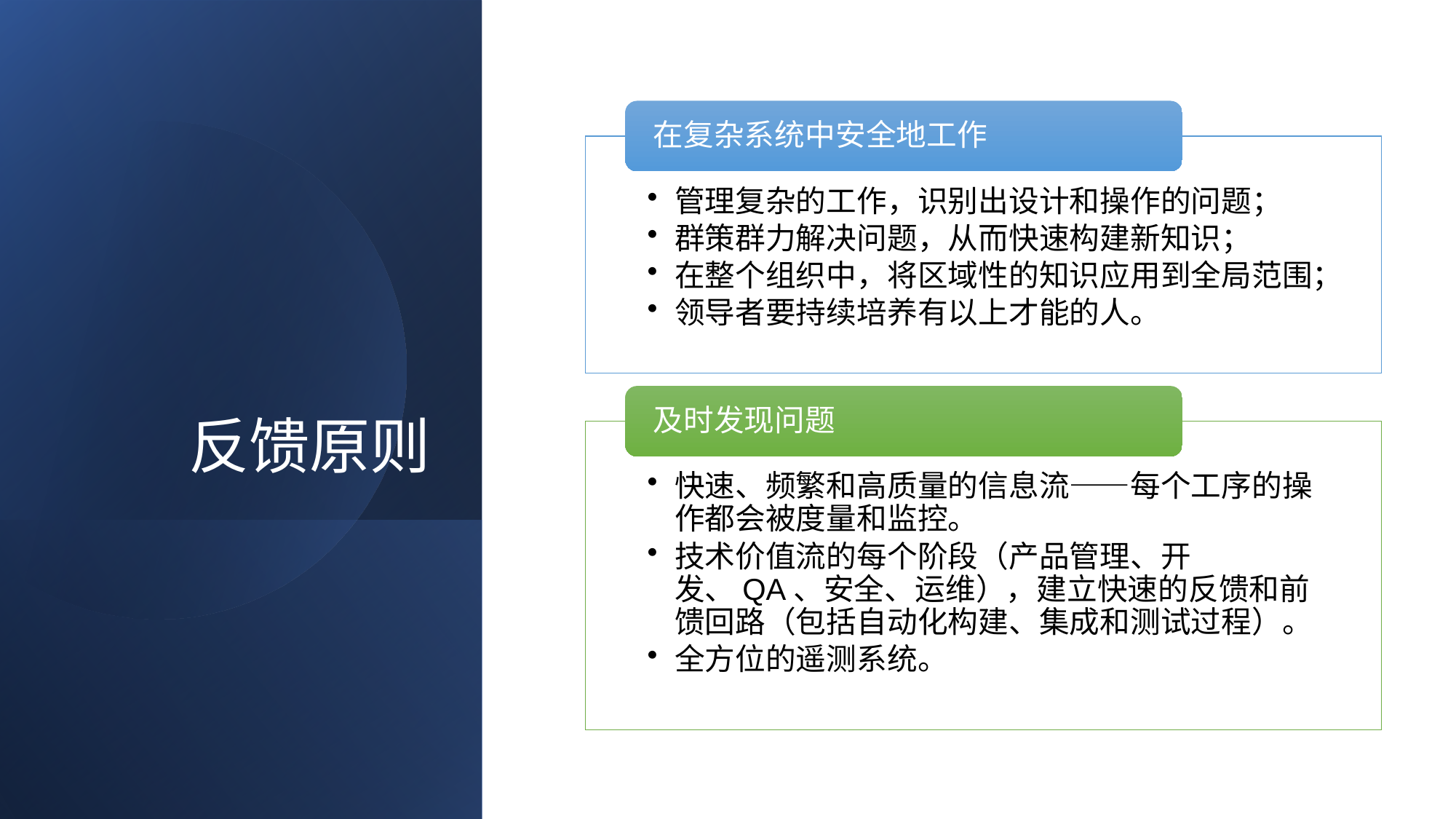

管理复杂的工作，识别出设计和操作的问题；
群策群力解决问题，从而快速构建新知识；
在整个组织中，将区域性的知识应用到全局范围；
领导者要持续培养有以上才能的人。
在复杂系统中安全地工作
快速、频繁和高质量的信息流——每个工序的操作都会被度量和监控。
技术价值流的每个阶段（产品管理、开发、QA、安全、运维），建立快速的反馈和前馈回路（包括自动化构建、集成和测试过程）。
全方位的遥测系统。
及时发现问题

# 反馈原则